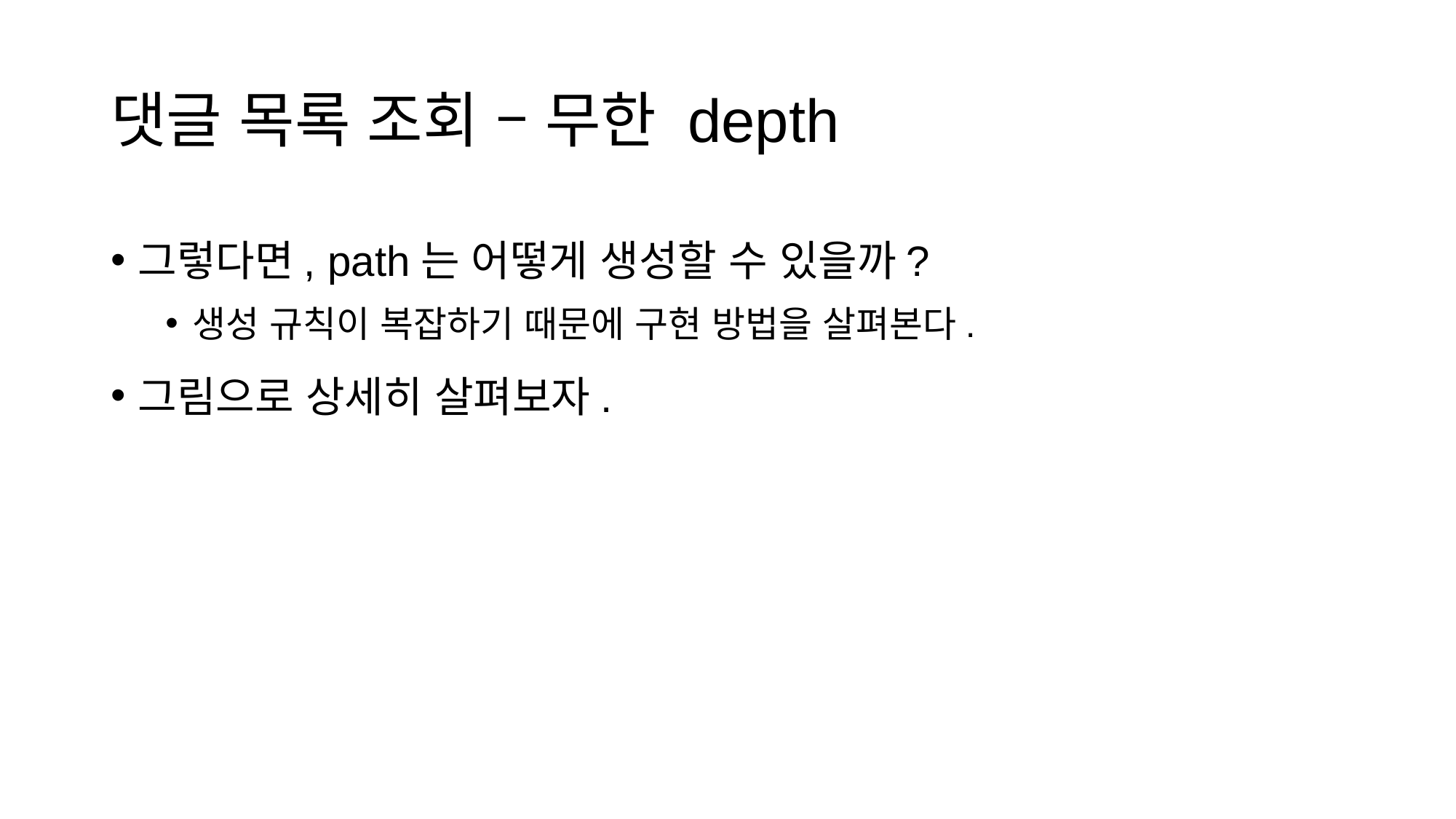

# 댓글 목록 조회 – 무한 depth
그렇다면, path는 어떻게 생성할 수 있을까?
생성 규칙이 복잡하기 때문에 구현 방법을 살펴본다.
그림으로 상세히 살펴보자.